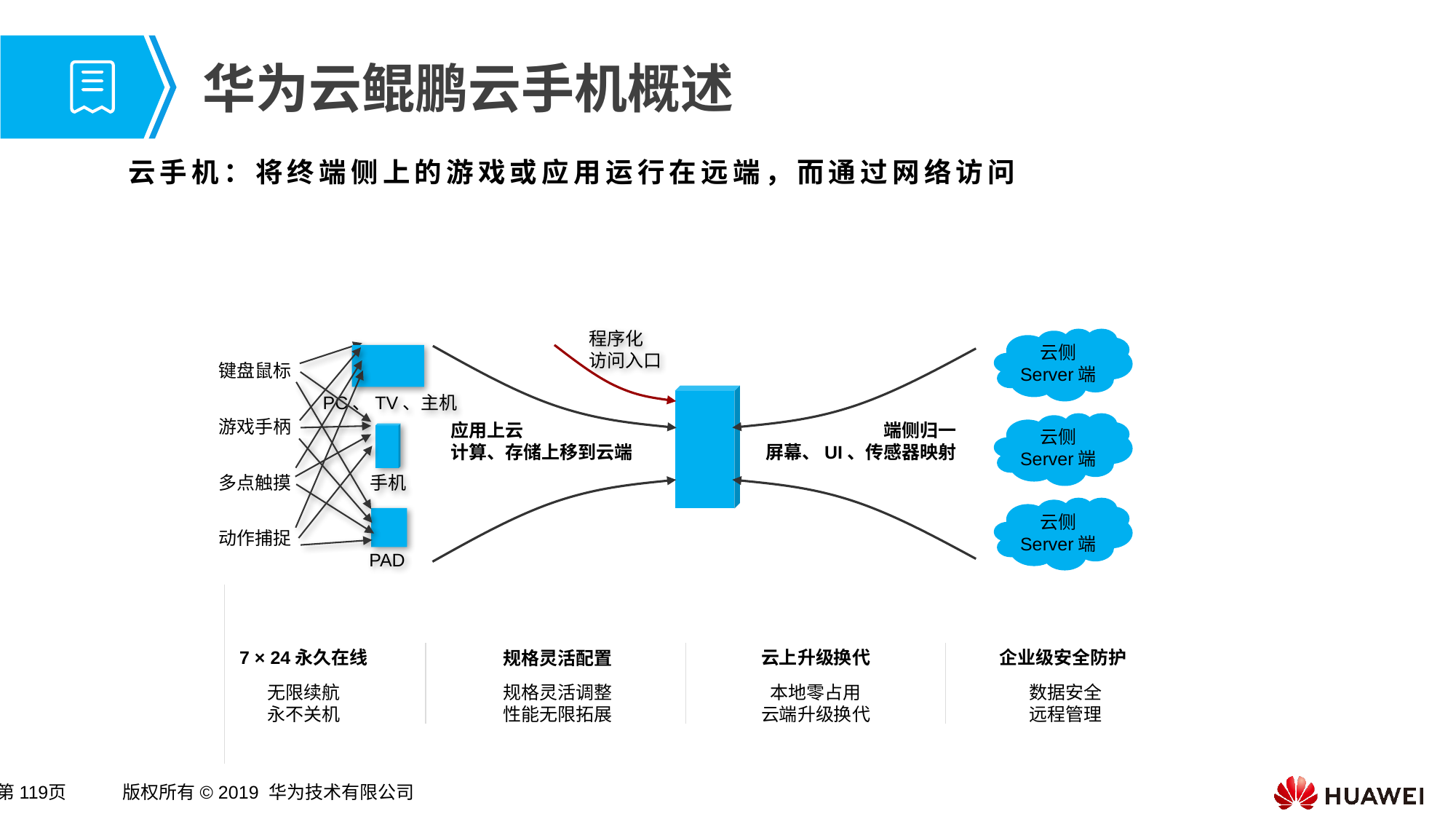

# 华为云鲲鹏云手机概述
云手机：将终端侧上的游戏或应用运行在远端，而通过网络访问
程序化
访问入口
云侧
Server端

键盘鼠标

PC、TV、主机
游戏手柄
云侧
Server端
端侧归一
屏幕、UI、传感器映射
应用上云
计算、存储上移到云端

多点触摸
手机

云侧
Server端

动作捕捉
PAD
企业级安全防护
数据安全
远程管理

7 × 24永久在线
无限续航
永不关机

云上升级换代
本地零占用
云端升级换代

规格灵活配置
规格灵活调整
性能无限拓展